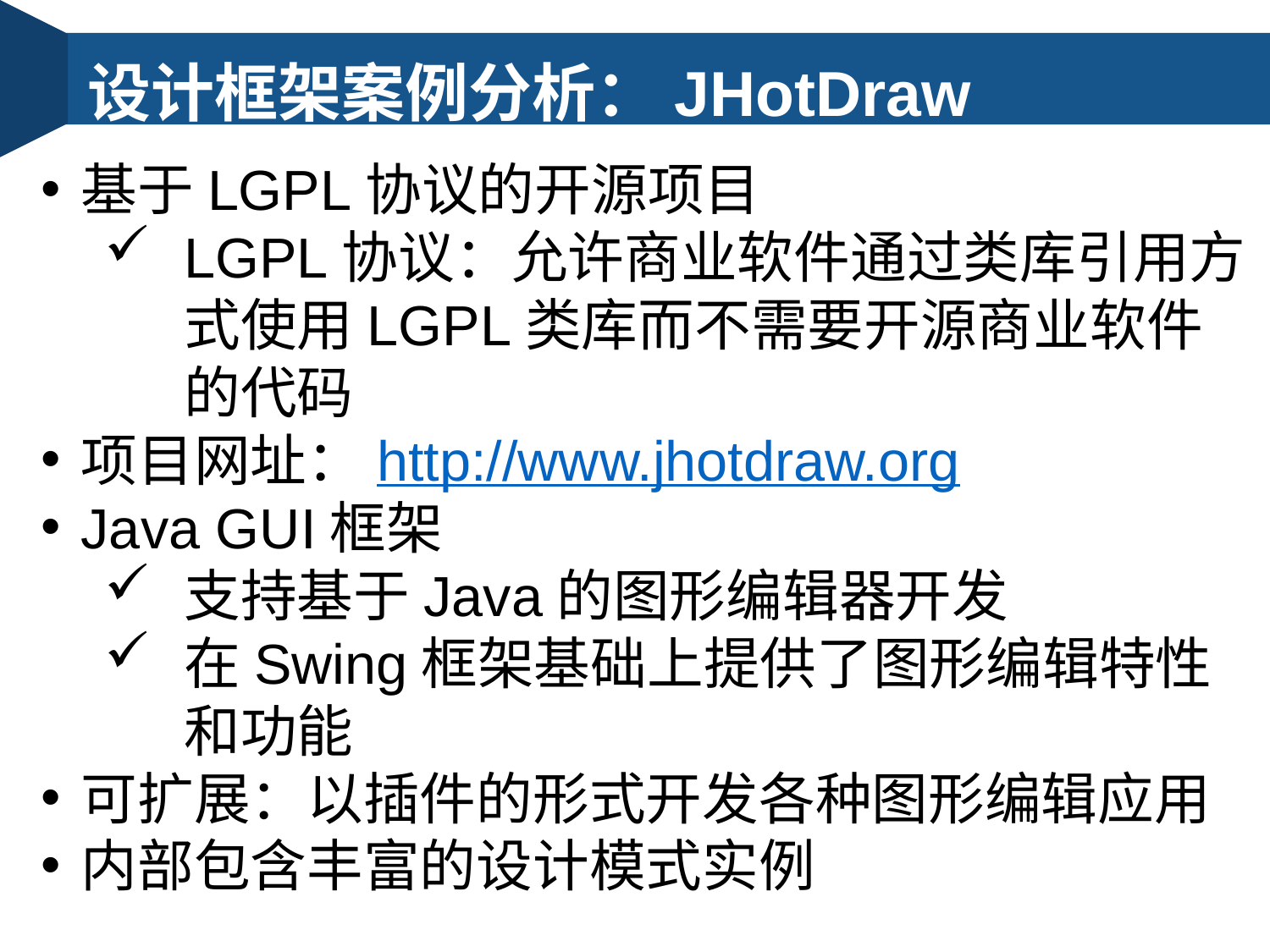

设计框架案例分析：JHotDraw

基于LGPL协议的开源项目
LGPL协议：允许商业软件通过类库引用方式使用LGPL类库而不需要开源商业软件的代码
项目网址：http://www.jhotdraw.org
Java GUI框架
支持基于Java的图形编辑器开发
在Swing框架基础上提供了图形编辑特性和功能
可扩展：以插件的形式开发各种图形编辑应用
内部包含丰富的设计模式实例